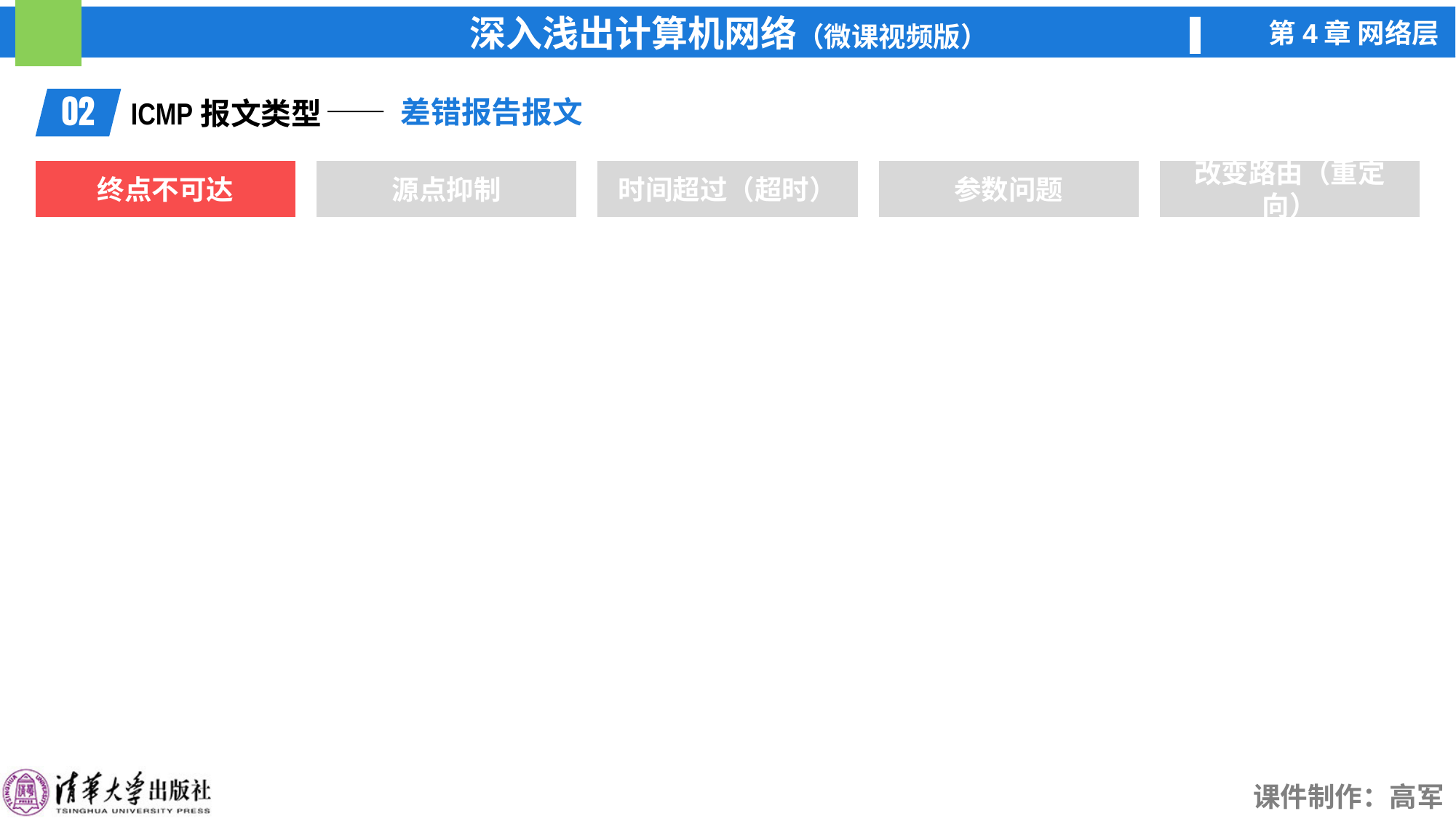

—— 差错报告报文
02
ICMP报文类型
终点不可达
终点不可达
源点抑制
时间超过（超时）
参数问题
改变路由（重定向）